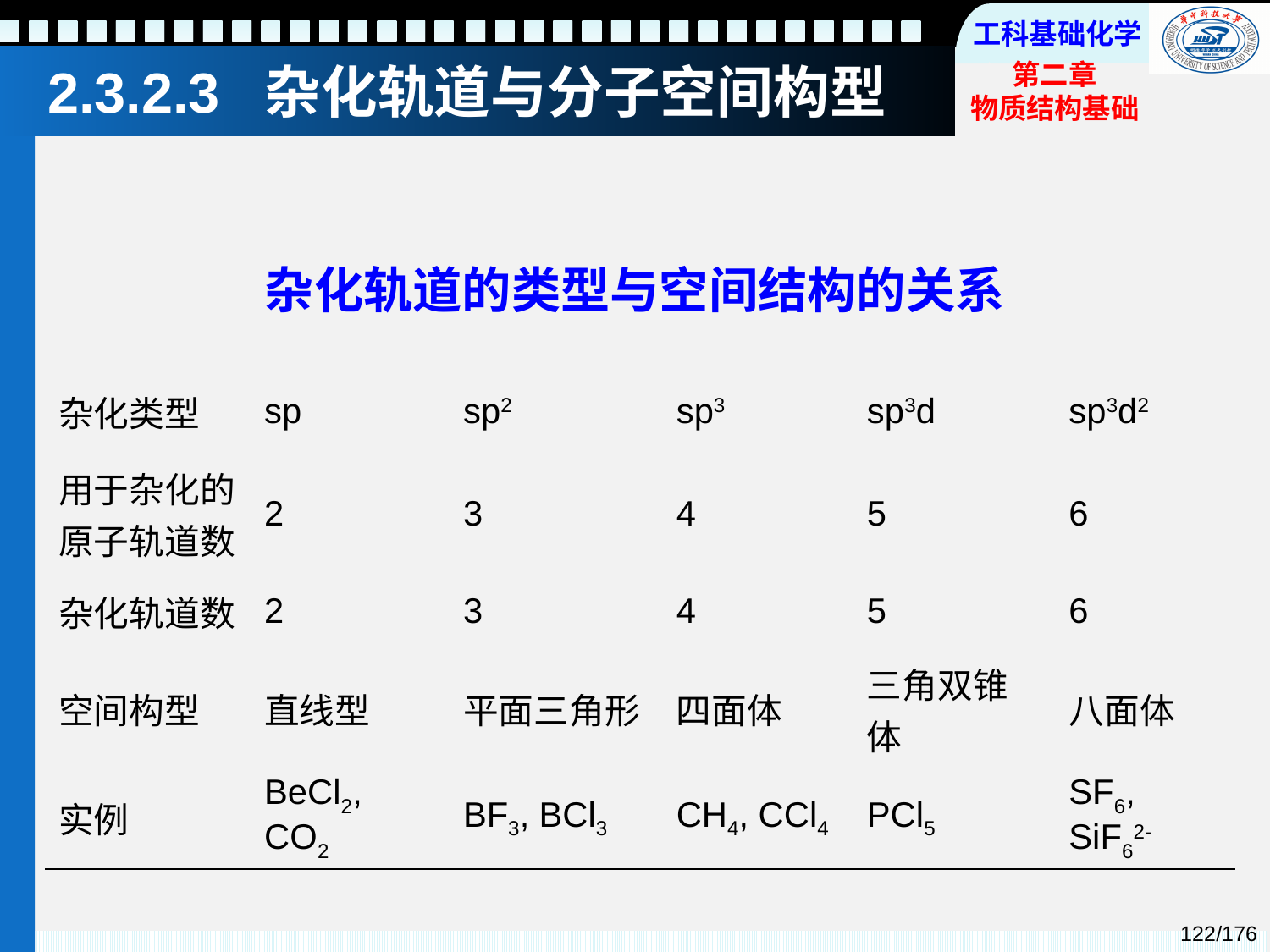

# 2.3.2.3  杂化轨道与分子空间构型
杂化轨道的类型与空间结构的关系
| 杂化类型 | sp | sp2 | sp3 | sp3d | sp3d2 |
| --- | --- | --- | --- | --- | --- |
| 用于杂化的原子轨道数 | 2 | 3 | 4 | 5 | 6 |
| 杂化轨道数 | 2 | 3 | 4 | 5 | 6 |
| 空间构型 | 直线型 | 平面三角形 | 四面体 | 三角双锥体 | 八面体 |
| 实例 | BeCl2, CO2 | BF3, BCl3 | CH4, CCl4 | PCl5 | SF6, SiF62- |